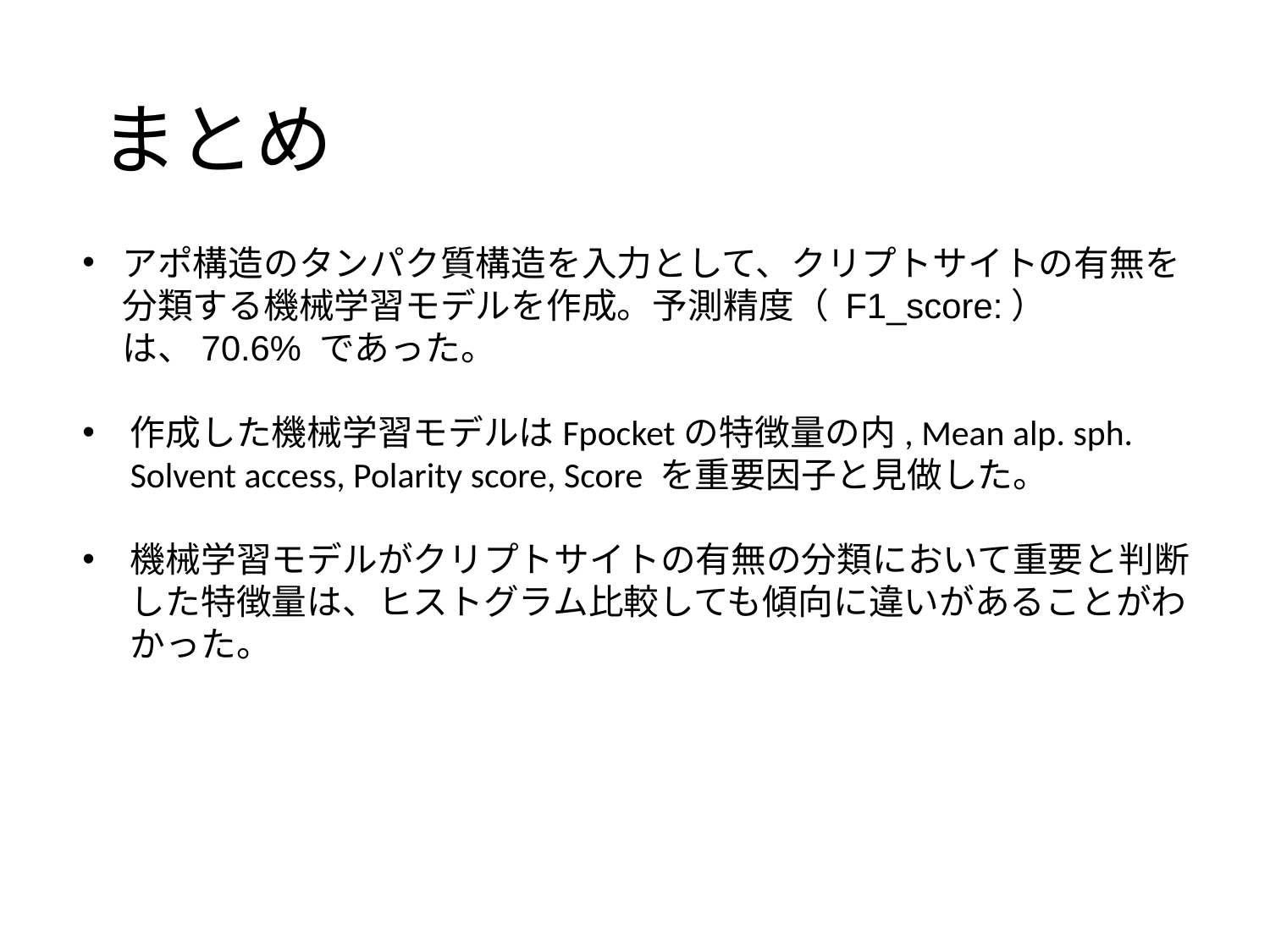

# まとめ
アポ構造のタンパク質構造を入力として、クリプトサイトの有無を分類する機械学習モデルを作成。予測精度（ F1_score:）は、70.6% であった。

作成した機械学習モデルはFpocketの特徴量の内, Mean alp. sph. Solvent access, Polarity score, Score を重要因子と見做した。

機械学習モデルがクリプトサイトの有無の分類において重要と判断した特徴量は、ヒストグラム比較しても傾向に違いがあることがわかった。